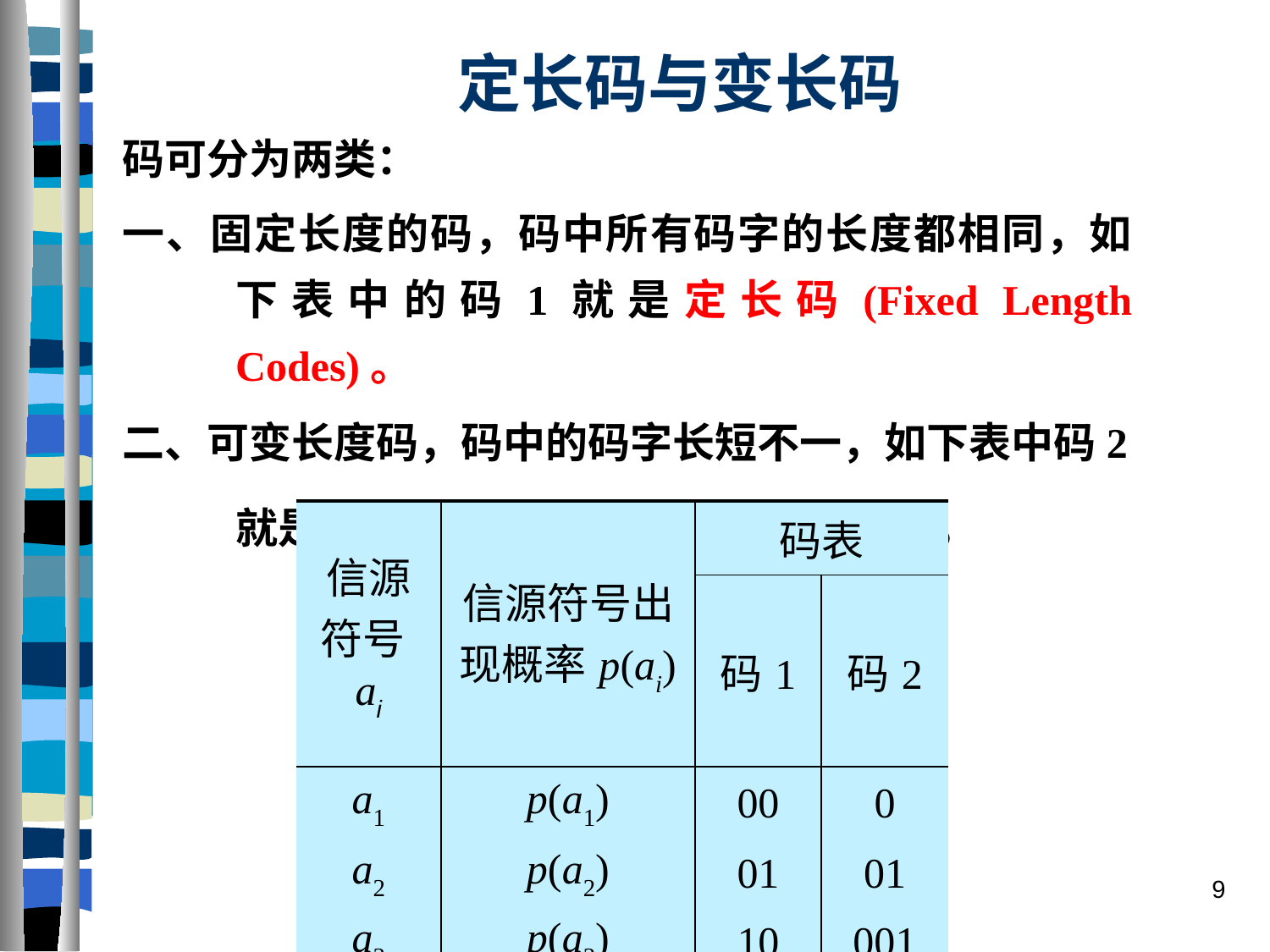

# 定长码与变长码
码可分为两类：
一、固定长度的码，码中所有码字的长度都相同，如下表中的码1就是定长码(Fixed Length Codes)。
二、可变长度码，码中的码字长短不一，如下表中码2就是变长码(Variable Length Codes) 。

| 信源符号ai | 信源符号出现概率p(ai) | 码表 |  |
| --- | --- | --- | --- |
|  |  | 码1 | 码2 |
| a1 | p(a1) | 00 | 0 |
| a2 | p(a2) | 01 | 01 |
| a3 | p(a3) | 10 | 001 |
| a4 | p(a4) | 11 | 111 |
9